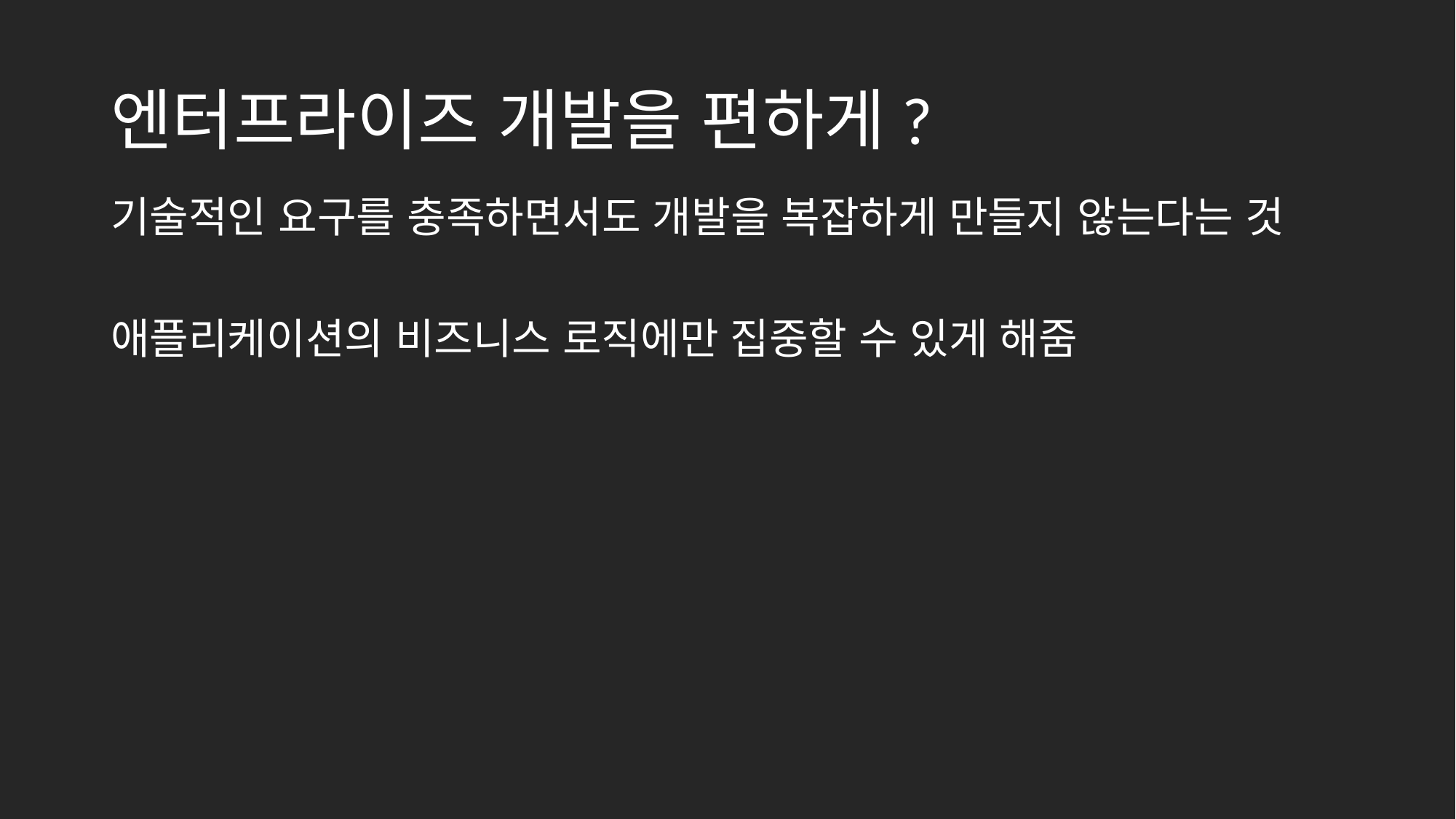

# 엔터프라이즈 개발을 편하게?
기술적인 요구를 충족하면서도 개발을 복잡하게 만들지 않는다는 것

애플리케이션의 비즈니스 로직에만 집중할 수 있게 해줌